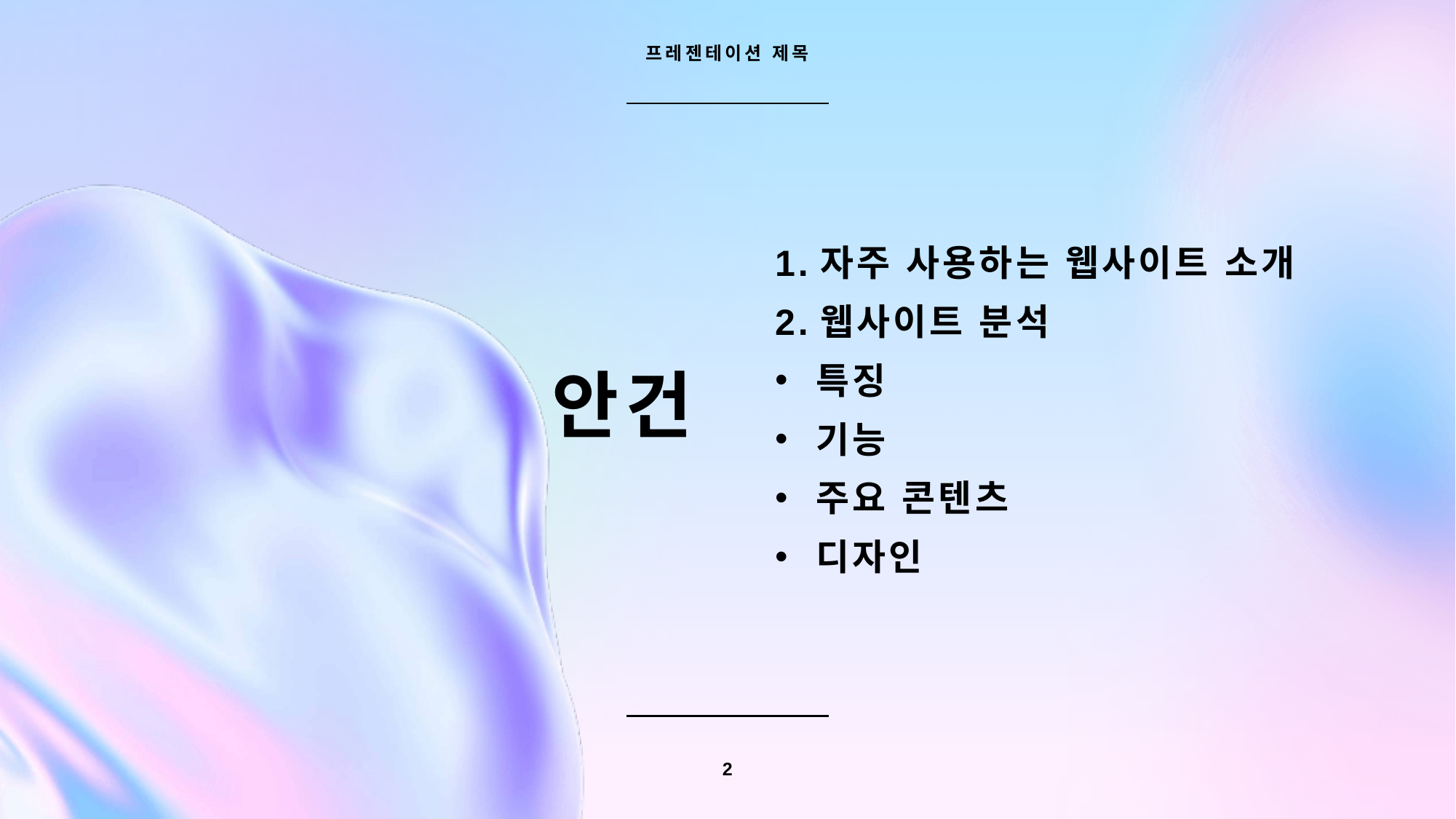

프레젠테이션 제목
1.자주 사용하는 웹사이트 소개
2.웹사이트 분석
특징
기능
주요 콘텐츠
디자인
# 안건
2